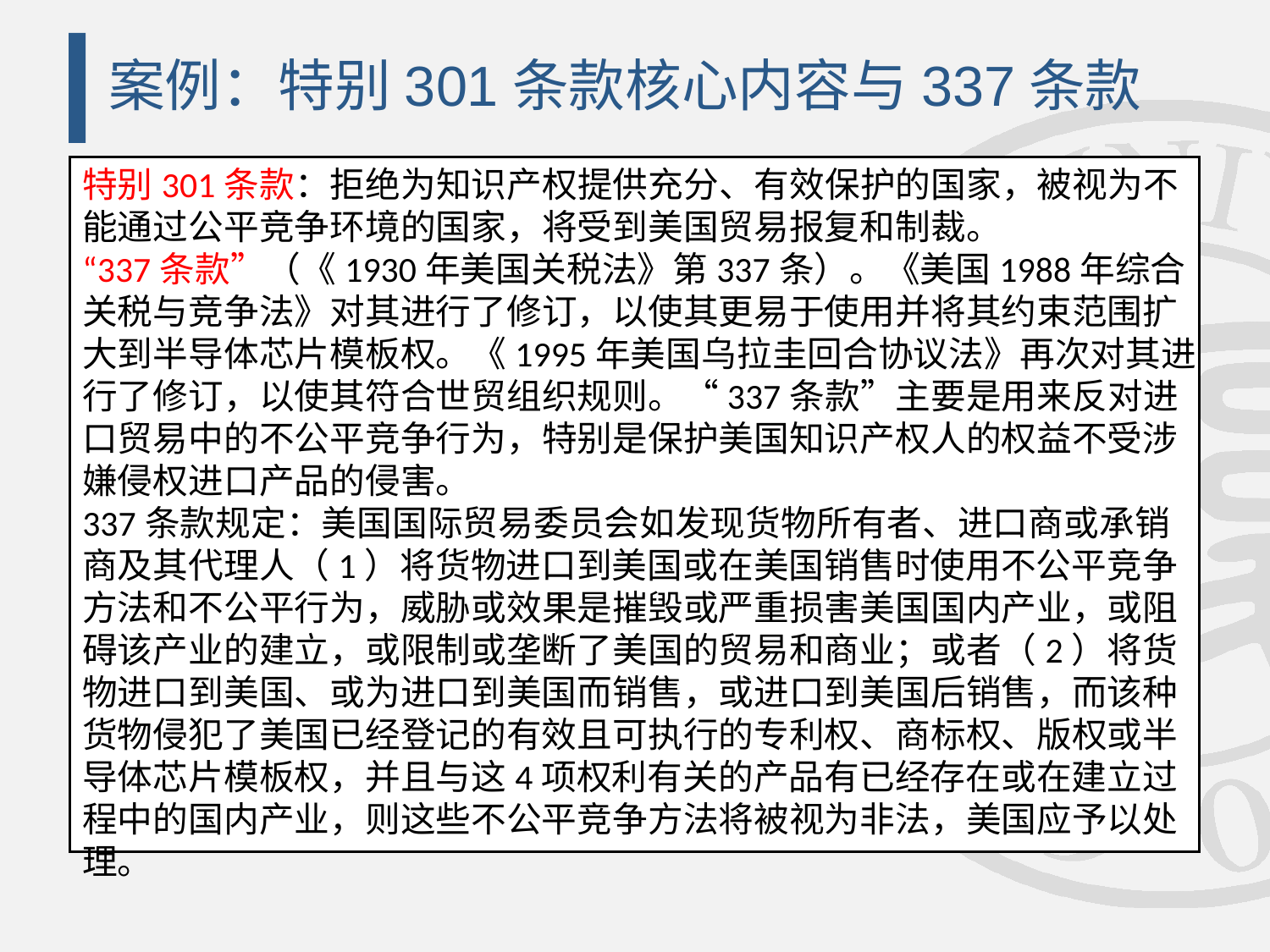

# 案例：特别301条款核心内容与337条款
特别301条款：拒绝为知识产权提供充分、有效保护的国家，被视为不能通过公平竞争环境的国家，将受到美国贸易报复和制裁。
“337条款”（《1930年美国关税法》第337条）。《美国1988年综合关税与竞争法》对其进行了修订，以使其更易于使用并将其约束范围扩大到半导体芯片模板权。《1995年美国乌拉圭回合协议法》再次对其进行了修订，以使其符合世贸组织规则。“337条款”主要是用来反对进口贸易中的不公平竞争行为，特别是保护美国知识产权人的权益不受涉嫌侵权进口产品的侵害。
337条款规定：美国国际贸易委员会如发现货物所有者、进口商或承销商及其代理人（1）将货物进口到美国或在美国销售时使用不公平竞争方法和不公平行为，威胁或效果是摧毁或严重损害美国国内产业，或阻碍该产业的建立，或限制或垄断了美国的贸易和商业；或者（2）将货物进口到美国、或为进口到美国而销售，或进口到美国后销售，而该种货物侵犯了美国已经登记的有效且可执行的专利权、商标权、版权或半导体芯片模板权，并且与这4项权利有关的产品有已经存在或在建立过程中的国内产业，则这些不公平竞争方法将被视为非法，美国应予以处理。